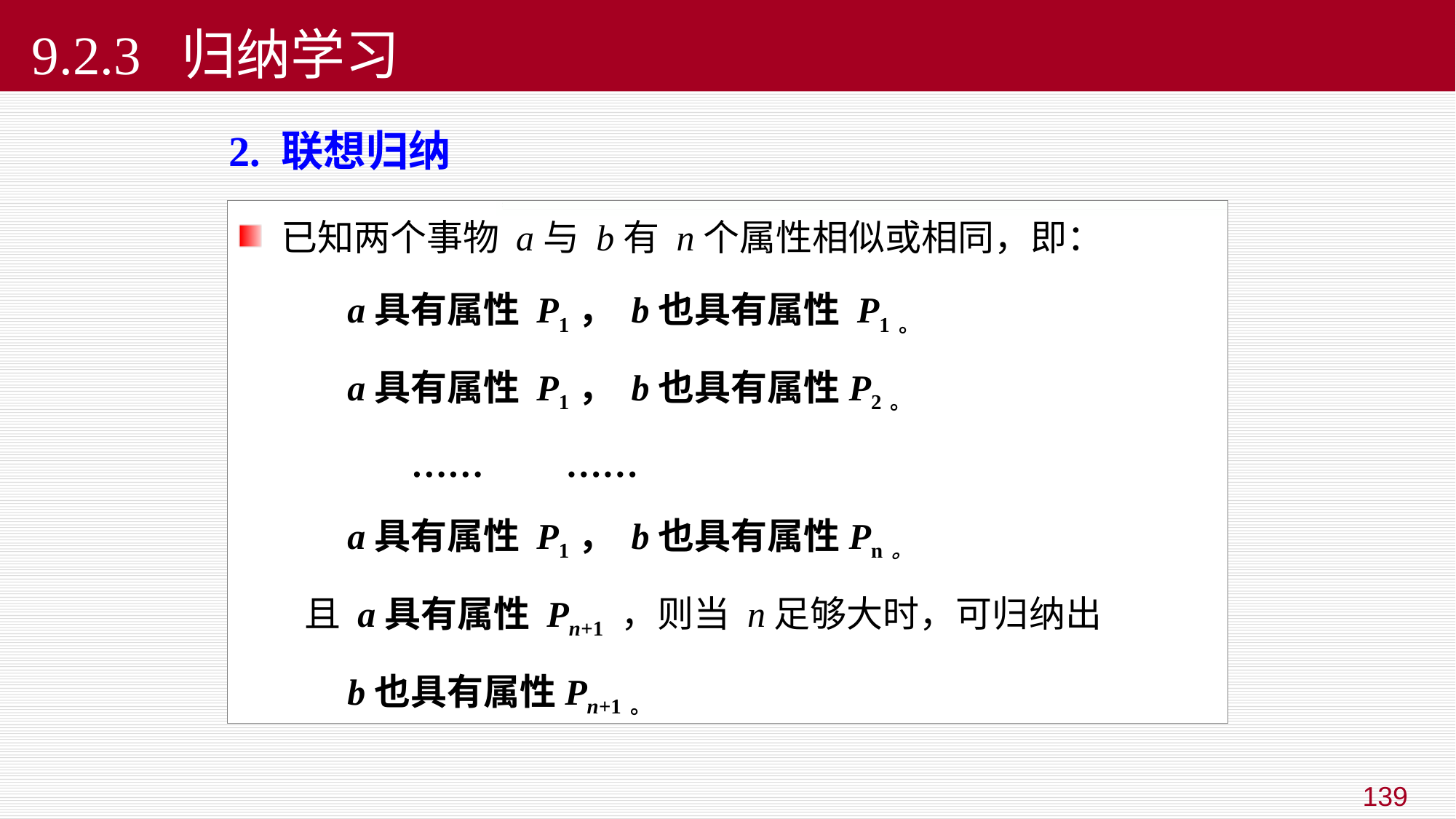

# 9.2.3  归纳学习
2. 联想归纳
 已知两个事物 a与 b有 n个属性相似或相同，即：
	a具有属性 P1， b也具有属性 P1。
            a具有属性 P1， b也具有属性P2。
                   ……         ……
            a具有属性 P1， b也具有属性Pn。
       且 a具有属性 Pn+1 ，则当 n足够大时，可归纳出
            b也具有属性Pn+1。
139